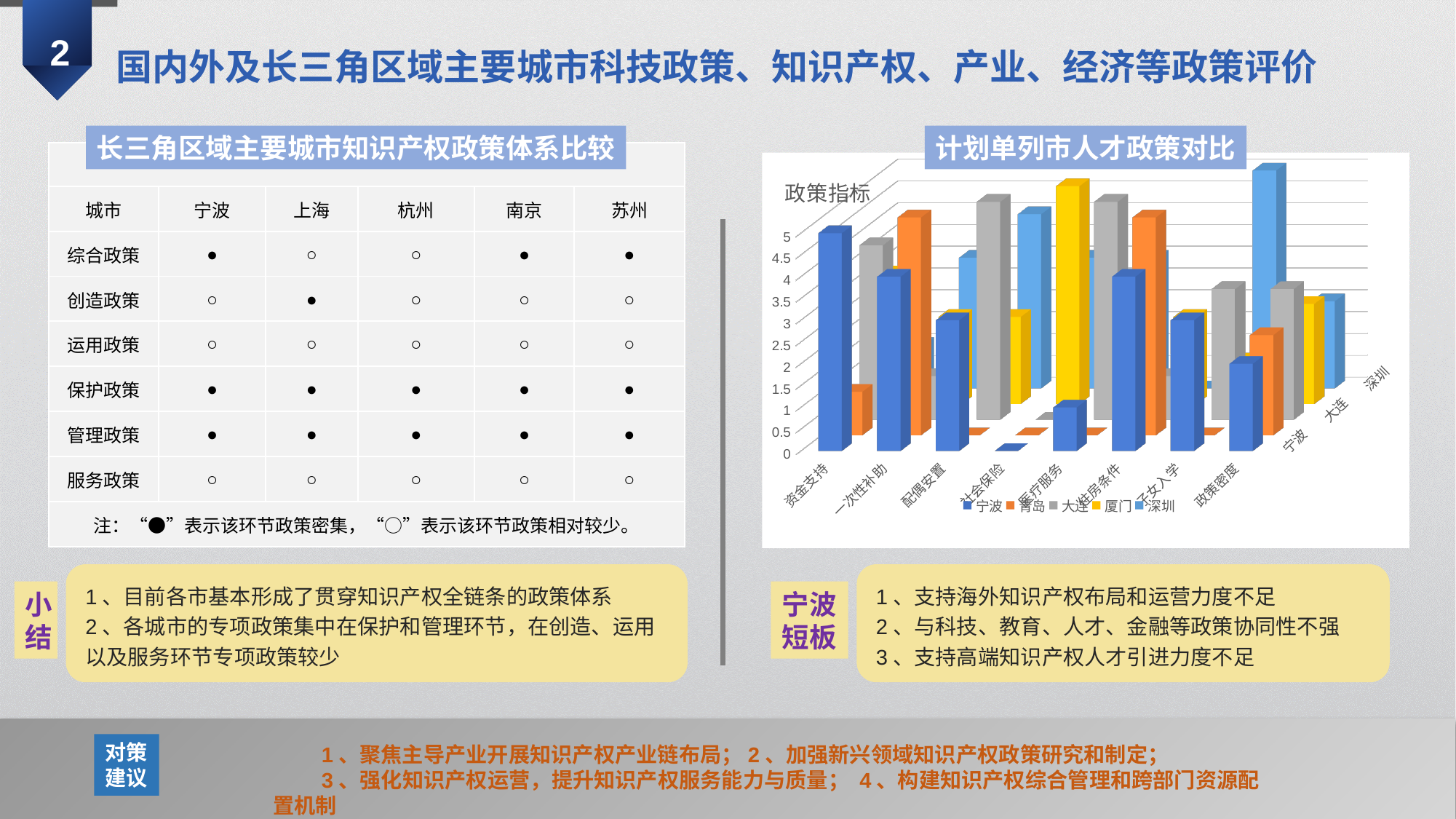

2
国内外及长三角区域主要城市科技政策、知识产权、产业、经济等政策评价
长三角区域主要城市知识产权政策体系比较
计划单列市人才政策对比
|  |  |  |  |  |  |
| --- | --- | --- | --- | --- | --- |
| 城市 | 宁波 | 上海 | 杭州 | 南京 | 苏州 |
| 综合政策 | ● | ○ | ○ | ● | ● |
| 创造政策 | ○ | ● | ○ | ○ | ○ |
| 运用政策 | ○ | ○ | ○ | ○ | ○ |
| 保护政策 | ● | ● | ● | ● | ● |
| 管理政策 | ● | ● | ● | ● | ● |
| 服务政策 | ○ | ○ | ○ | ○ | ○ |
| 注：“●”表示该环节政策密集，“○”表示该环节政策相对较少。 |  |  |  |  |  |

[unsupported chart]

1、支持海外知识产权布局和运营力度不足
2、与科技、教育、人才、金融等政策协同性不强
3、支持高端知识产权人才引进力度不足

1、目前各市基本形成了贯穿知识产权全链条的政策体系
2、各城市的专项政策集中在保护和管理环节，在创造、运用以及服务环节专项政策较少
小结
宁波短板

对策
建议
1、聚焦主导产业开展知识产权产业链布局；2、加强新兴领域知识产权政策研究和制定；
3、强化知识产权运营，提升知识产权服务能力与质量； 4、构建知识产权综合管理和跨部门资源配置机制